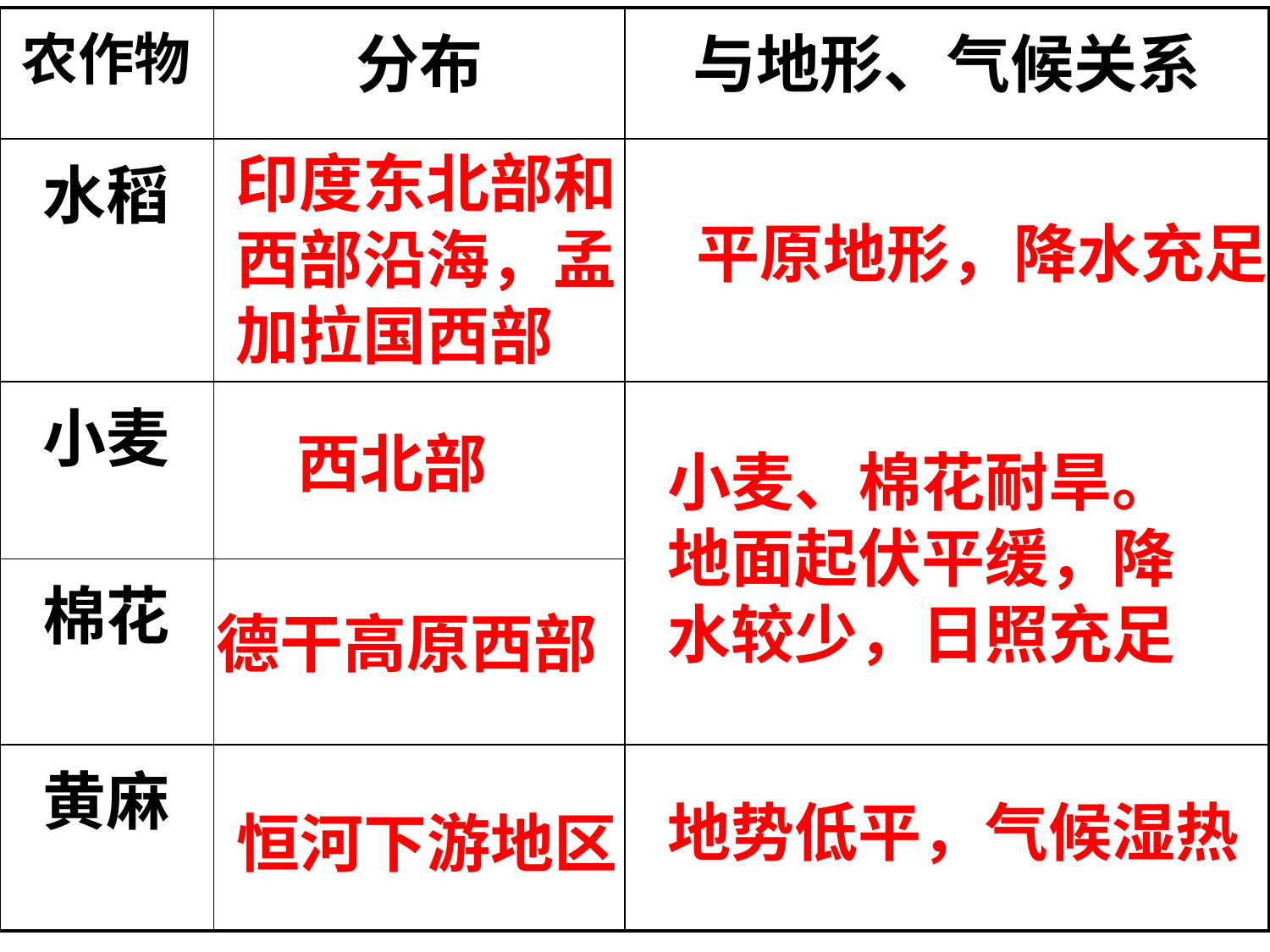

| 农作物 | 分布 | 与地形、气候关系 |
| --- | --- | --- |
| 水稻 |  |  |
| 小麦 |  |  |
| 棉花 |  |  |
| 黄麻 |  |  |
印度东北部和西部沿海，孟加拉国西部
平原地形，降水充足
西北部
小麦、棉花耐旱。
地面起伏平缓，降水较少，日照充足
德干高原西部
地势低平，气候湿热
恒河下游地区